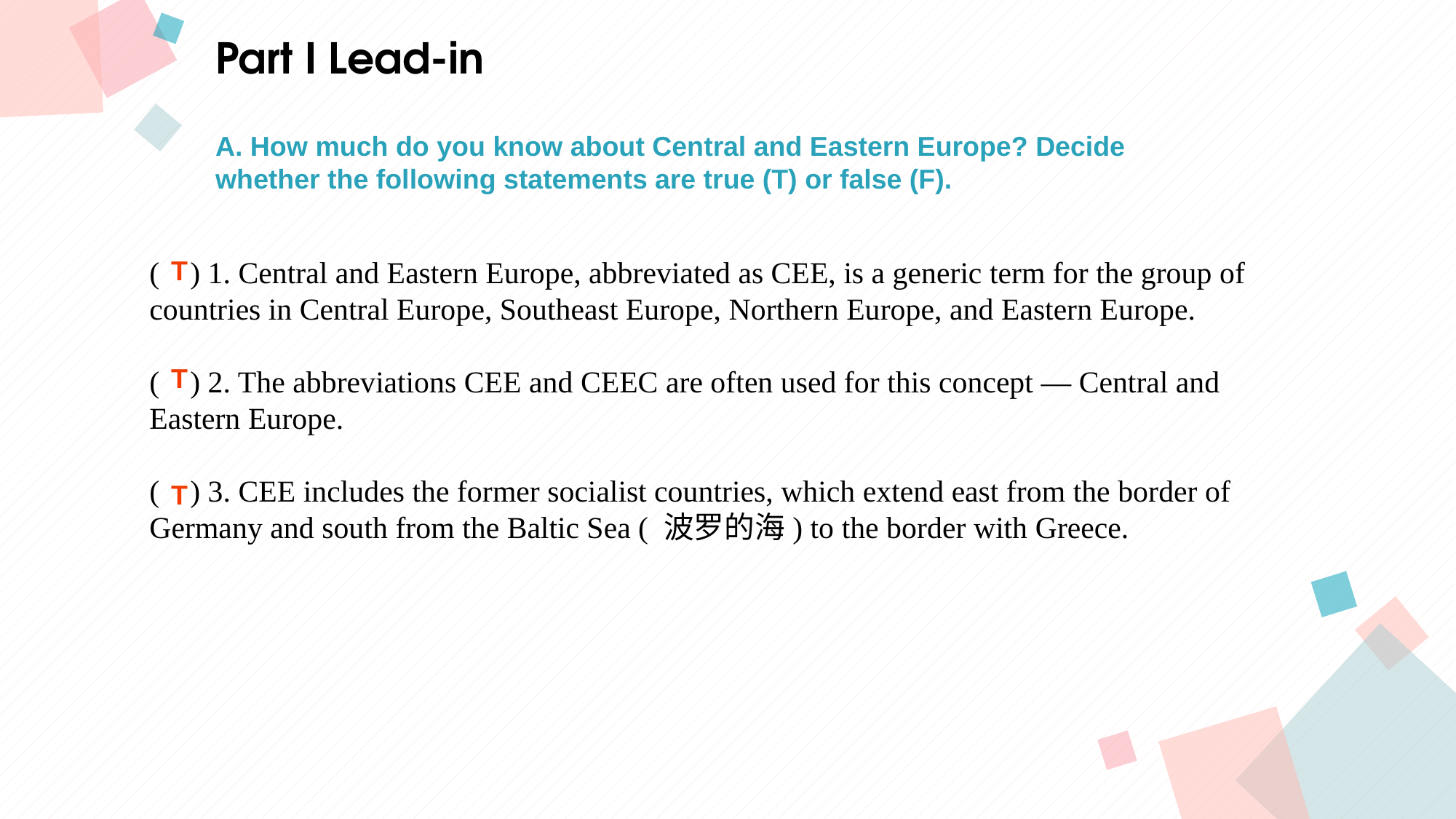

Part I Lead-in
A. How much do you know about Central and Eastern Europe? Decide
whether the following statements are true (T) or false (F).
(    ) 1. Central and Eastern Europe, abbreviated as CEE, is a generic term for the group of
countries in Central Europe, Southeast Europe, Northern Europe, and Eastern Europe.

(    ) 2. The abbreviations CEE and CEEC are often used for this concept — Central and
Eastern Europe.

(    ) 3. CEE includes the former socialist countries, which extend east from the border of
Germany and south from the Baltic Sea ( 波罗的海) to the border with Greece.
T
T
T